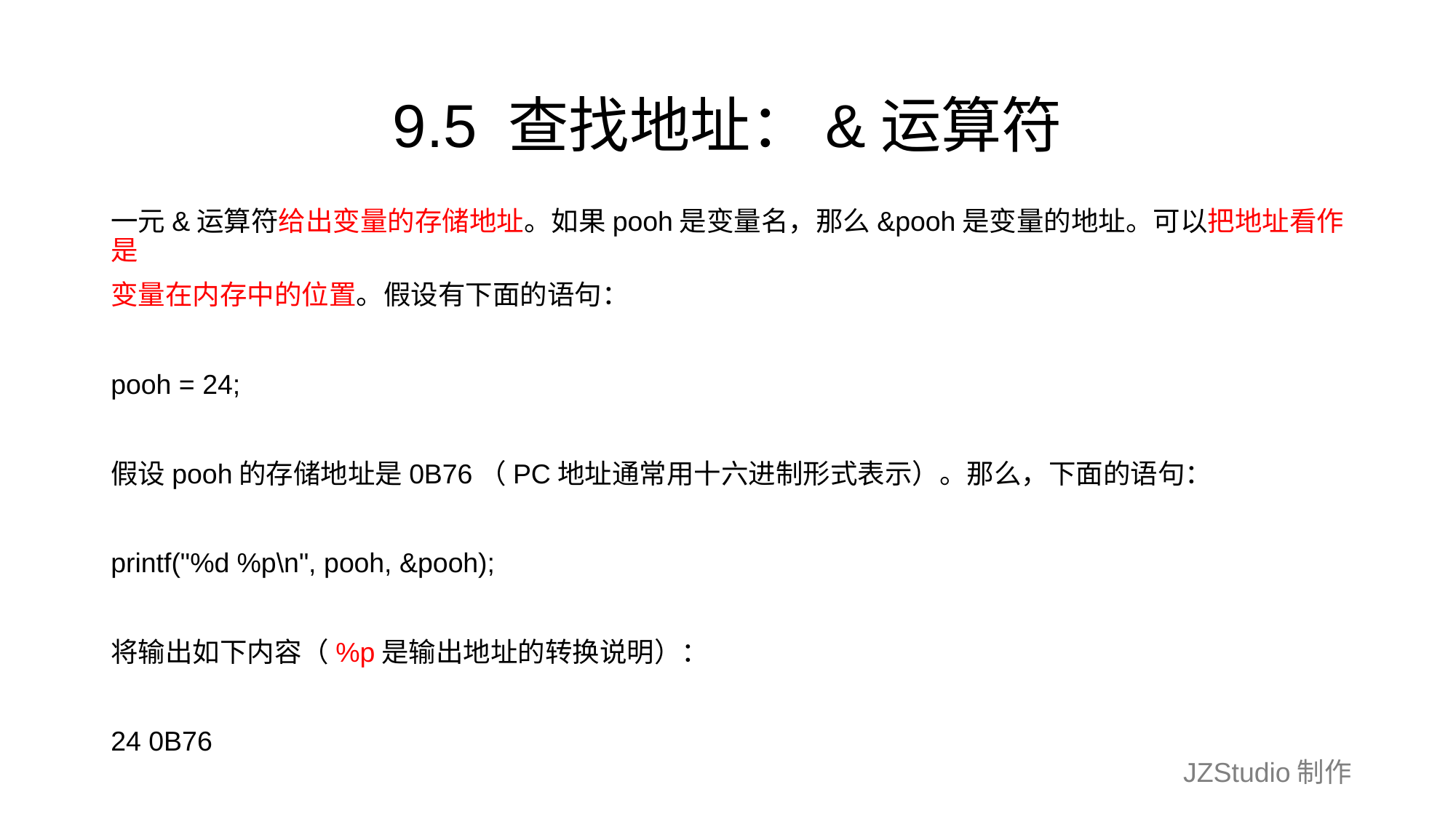

# 9.5 查找地址：&运算符
一元&运算符给出变量的存储地址。如果pooh是变量名，那么&pooh是变量的地址。可以把地址看作是
变量在内存中的位置。假设有下面的语句：

pooh = 24;

假设pooh的存储地址是0B76（PC地址通常用十六进制形式表示）。那么，下面的语句：

printf("%d %p\n", pooh, &pooh);

将输出如下内容（%p是输出地址的转换说明）：

24 0B76